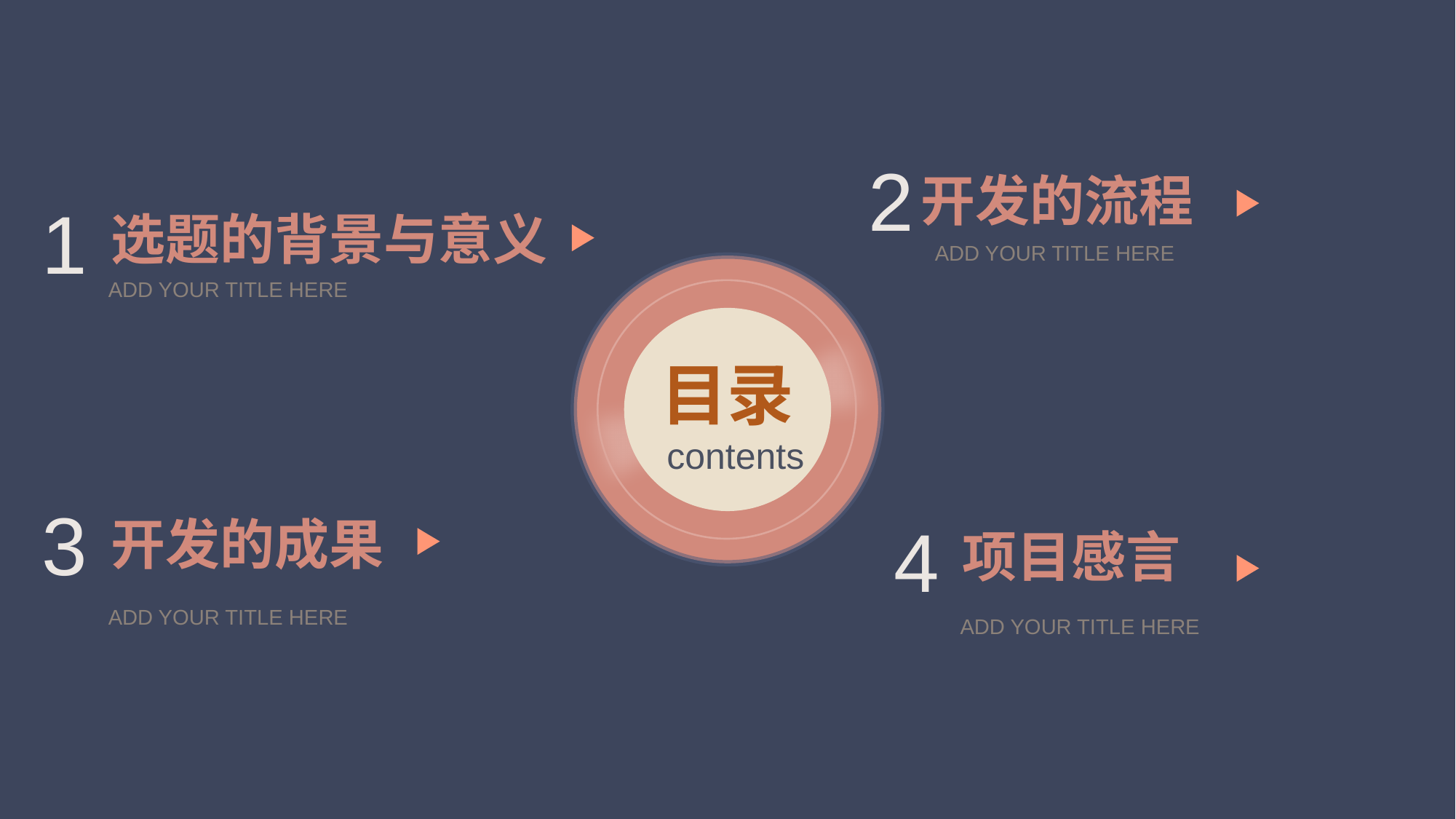

2
开发的流程

1
选题的背景与意义

ADD YOUR TITLE HERE

目录
contents

ADD YOUR TITLE HERE
3
4
开发的成果
项目感言

ADD YOUR TITLE HERE
ADD YOUR TITLE HERE